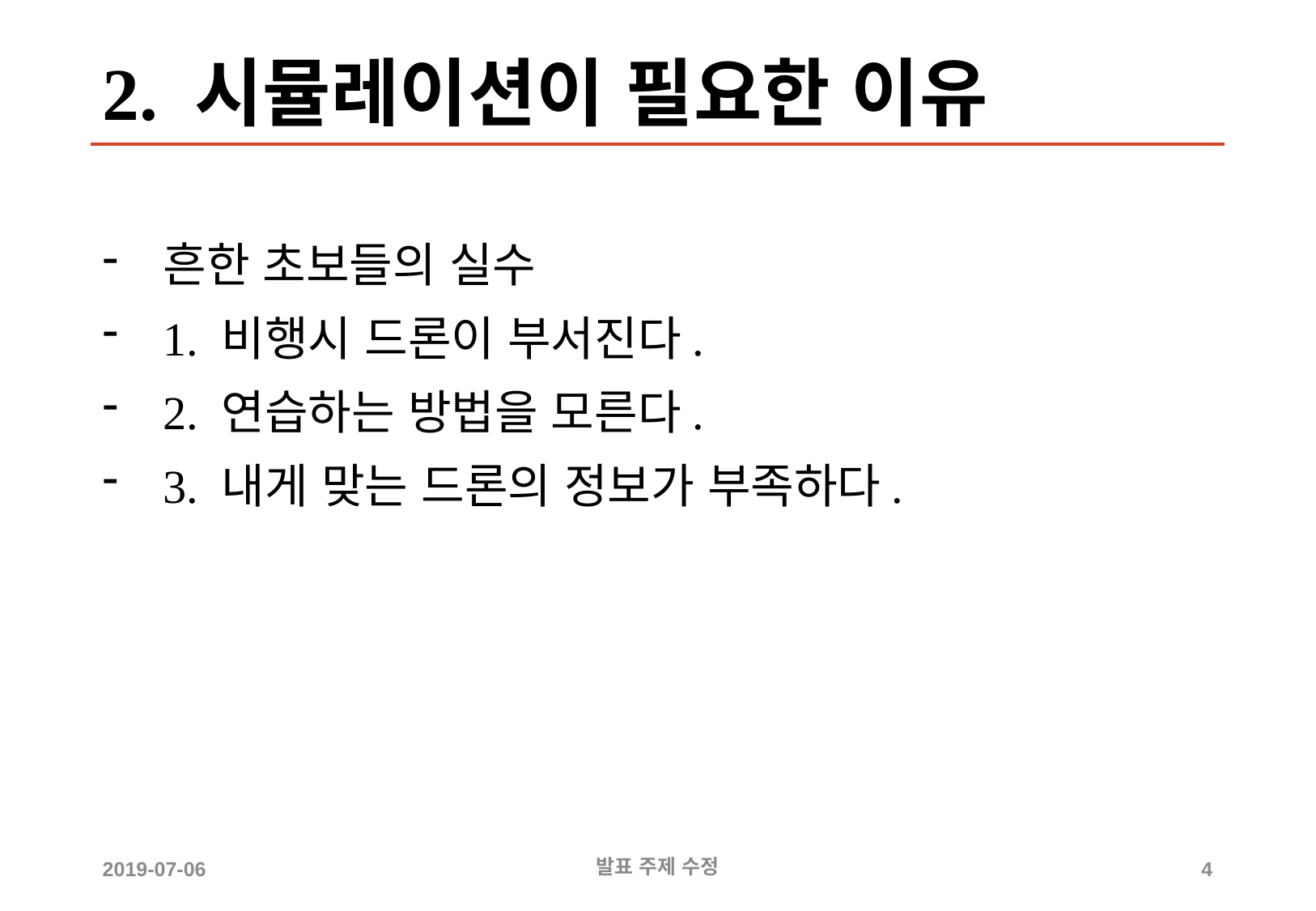

# 2. 시뮬레이션이 필요한 이유
흔한 초보들의 실수
1. 비행시 드론이 부서진다.
2. 연습하는 방법을 모른다.
3. 내게 맞는 드론의 정보가 부족하다.
2019-07-06
발표 주제 수정
4